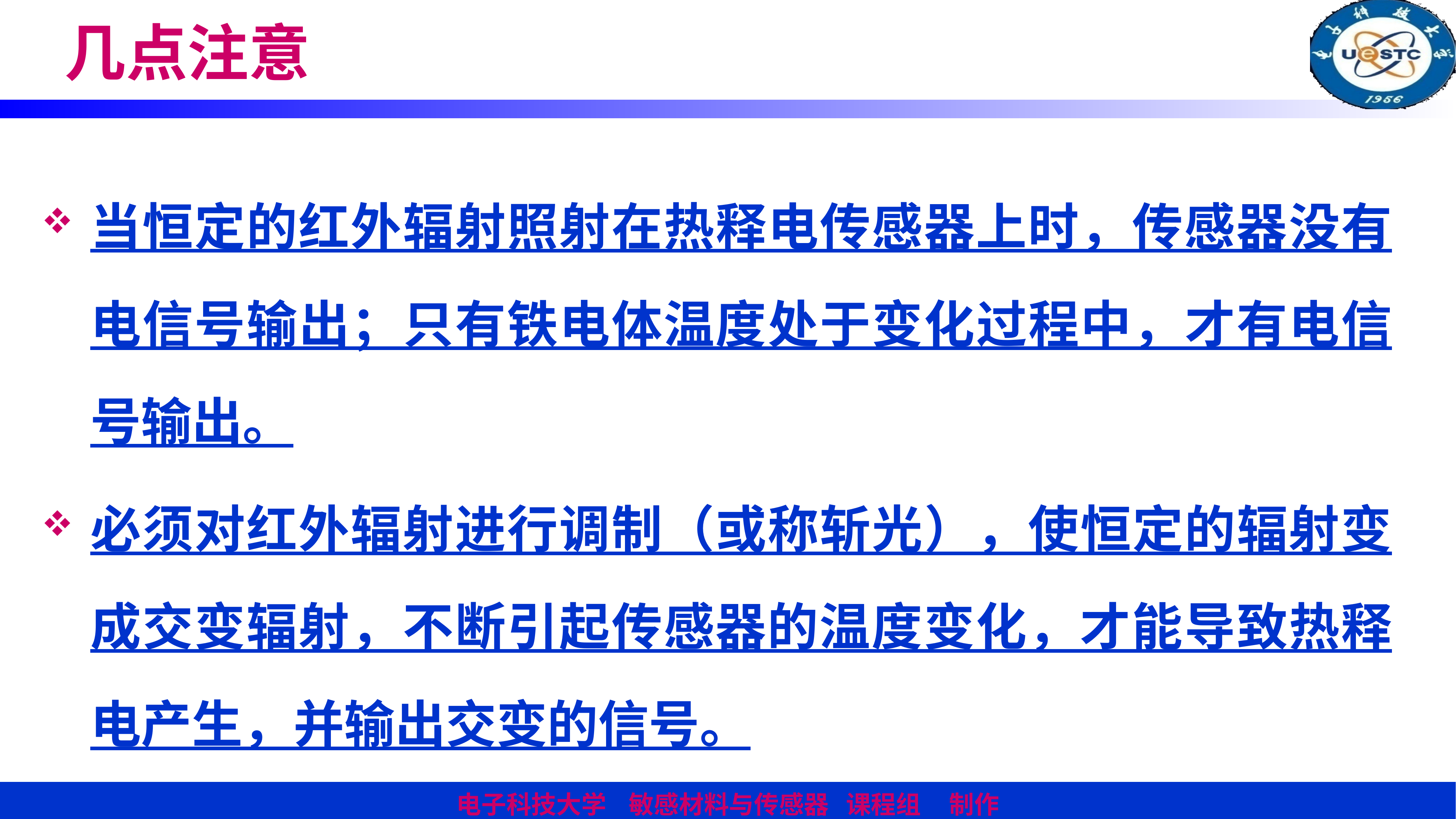

# 几点注意
当恒定的红外辐射照射在热释电传感器上时，传感器没有电信号输出；只有铁电体温度处于变化过程中，才有电信号输出。
必须对红外辐射进行调制（或称斩光），使恒定的辐射变成交变辐射，不断引起传感器的温度变化，才能导致热释电产生，并输出交变的信号。